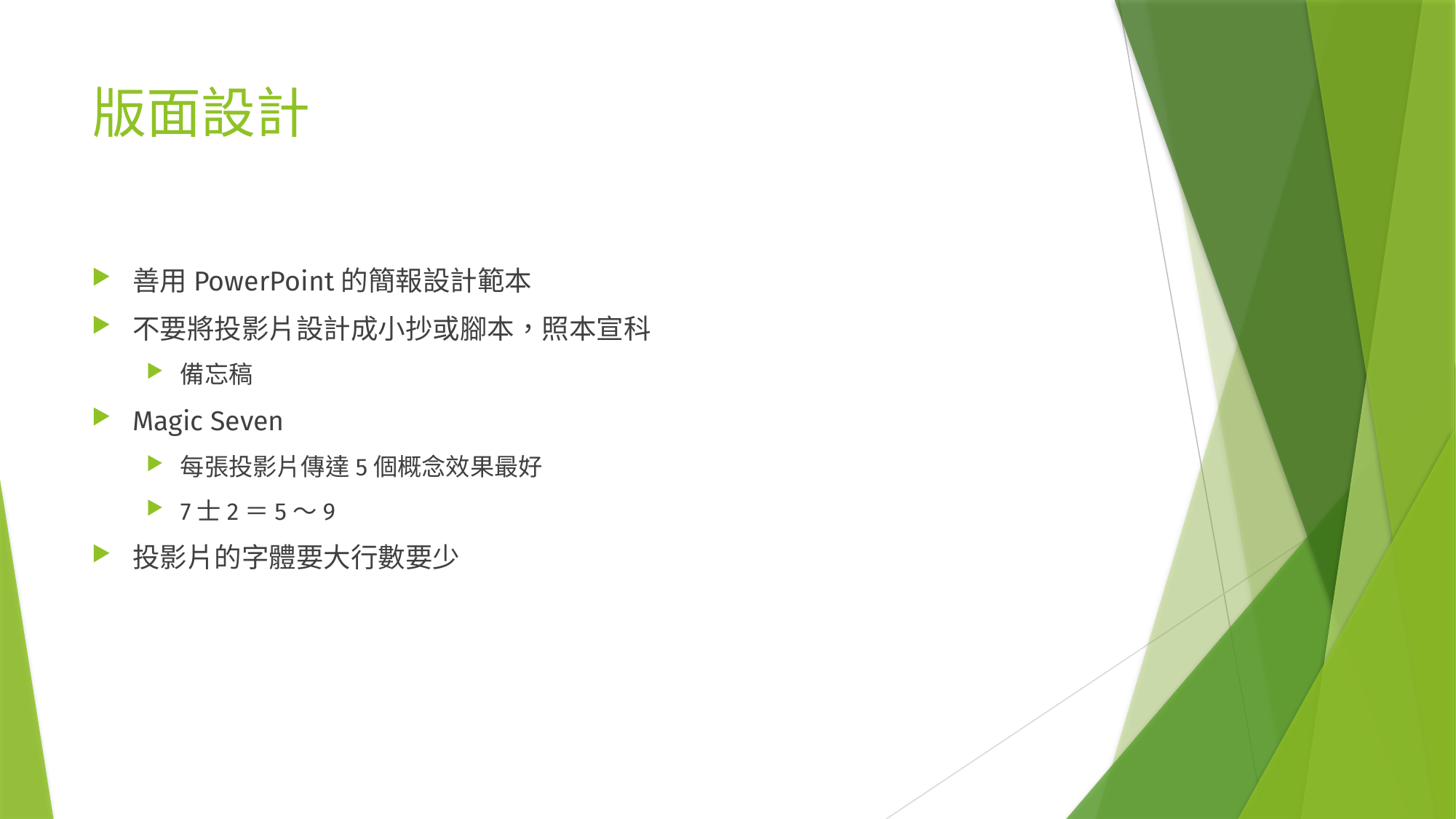

# 版面設計
善用PowerPoint的簡報設計範本
不要將投影片設計成小抄或腳本，照本宣科
備忘稿
Magic Seven
每張投影片傳達5個概念效果最好
7士2＝5～9
投影片的字體要大行數要少